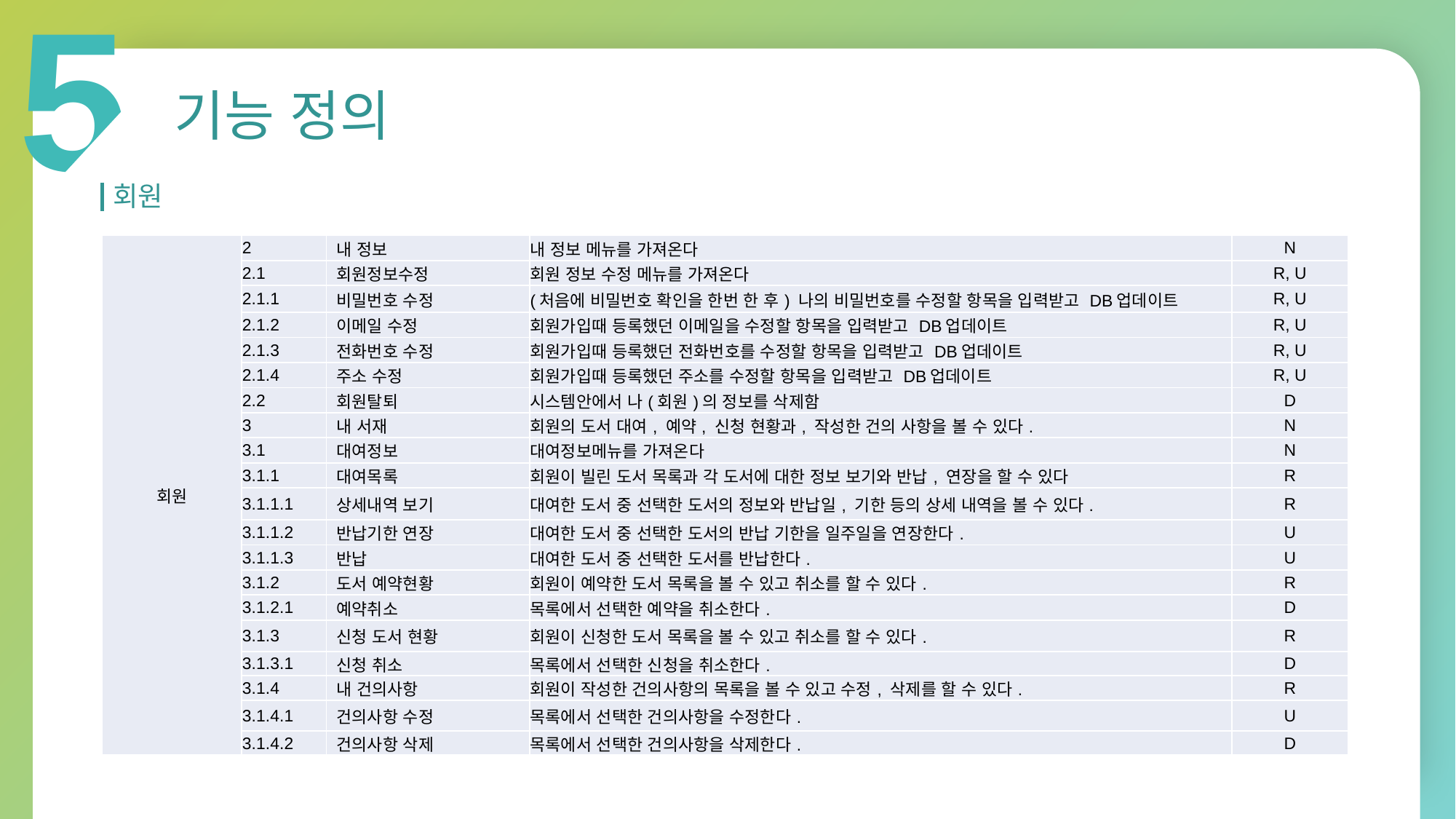

5

기능 정의
회원
| 회원 | 2 | 내 정보 | 내 정보 메뉴를 가져온다 | N |
| --- | --- | --- | --- | --- |
|  | 2.1 | 회원정보수정 | 회원 정보 수정 메뉴를 가져온다 | R, U |
|  | 2.1.1 | 비밀번호 수정 | (처음에 비밀번호 확인을 한번 한 후) 나의 비밀번호를 수정할 항목을 입력받고 DB업데이트 | R, U |
|  | 2.1.2 | 이메일 수정 | 회원가입때 등록했던 이메일을 수정할 항목을 입력받고 DB업데이트 | R, U |
|  | 2.1.3 | 전화번호 수정 | 회원가입때 등록했던 전화번호를 수정할 항목을 입력받고 DB업데이트 | R, U |
|  | 2.1.4 | 주소 수정 | 회원가입때 등록했던 주소를 수정할 항목을 입력받고 DB업데이트 | R, U |
|  | 2.2 | 회원탈퇴 | 시스템안에서 나(회원)의 정보를 삭제함 | D |
|  | 3 | 내 서재 | 회원의 도서 대여, 예약, 신청 현황과, 작성한 건의 사항을 볼 수 있다. | N |
|  | 3.1 | 대여정보 | 대여정보메뉴를 가져온다 | N |
|  | 3.1.1 | 대여목록 | 회원이 빌린 도서 목록과 각 도서에 대한 정보 보기와 반납, 연장을 할 수 있다 | R |
|  | 3.1.1.1 | 상세내역 보기 | 대여한 도서 중 선택한 도서의 정보와 반납일, 기한 등의 상세 내역을 볼 수 있다. | R |
|  | 3.1.1.2 | 반납기한 연장 | 대여한 도서 중 선택한 도서의 반납 기한을 일주일을 연장한다. | U |
|  | 3.1.1.3 | 반납 | 대여한 도서 중 선택한 도서를 반납한다. | U |
|  | 3.1.2 | 도서 예약현황 | 회원이 예약한 도서 목록을 볼 수 있고 취소를 할 수 있다. | R |
|  | 3.1.2.1 | 예약취소 | 목록에서 선택한 예약을 취소한다. | D |
|  | 3.1.3 | 신청 도서 현황 | 회원이 신청한 도서 목록을 볼 수 있고 취소를 할 수 있다. | R |
|  | 3.1.3.1 | 신청 취소 | 목록에서 선택한 신청을 취소한다. | D |
|  | 3.1.4 | 내 건의사항 | 회원이 작성한 건의사항의 목록을 볼 수 있고 수정, 삭제를 할 수 있다. | R |
|  | 3.1.4.1 | 건의사항 수정 | 목록에서 선택한 건의사항을 수정한다. | U |
|  | 3.1.4.2 | 건의사항 삭제 | 목록에서 선택한 건의사항을 삭제한다. | D |